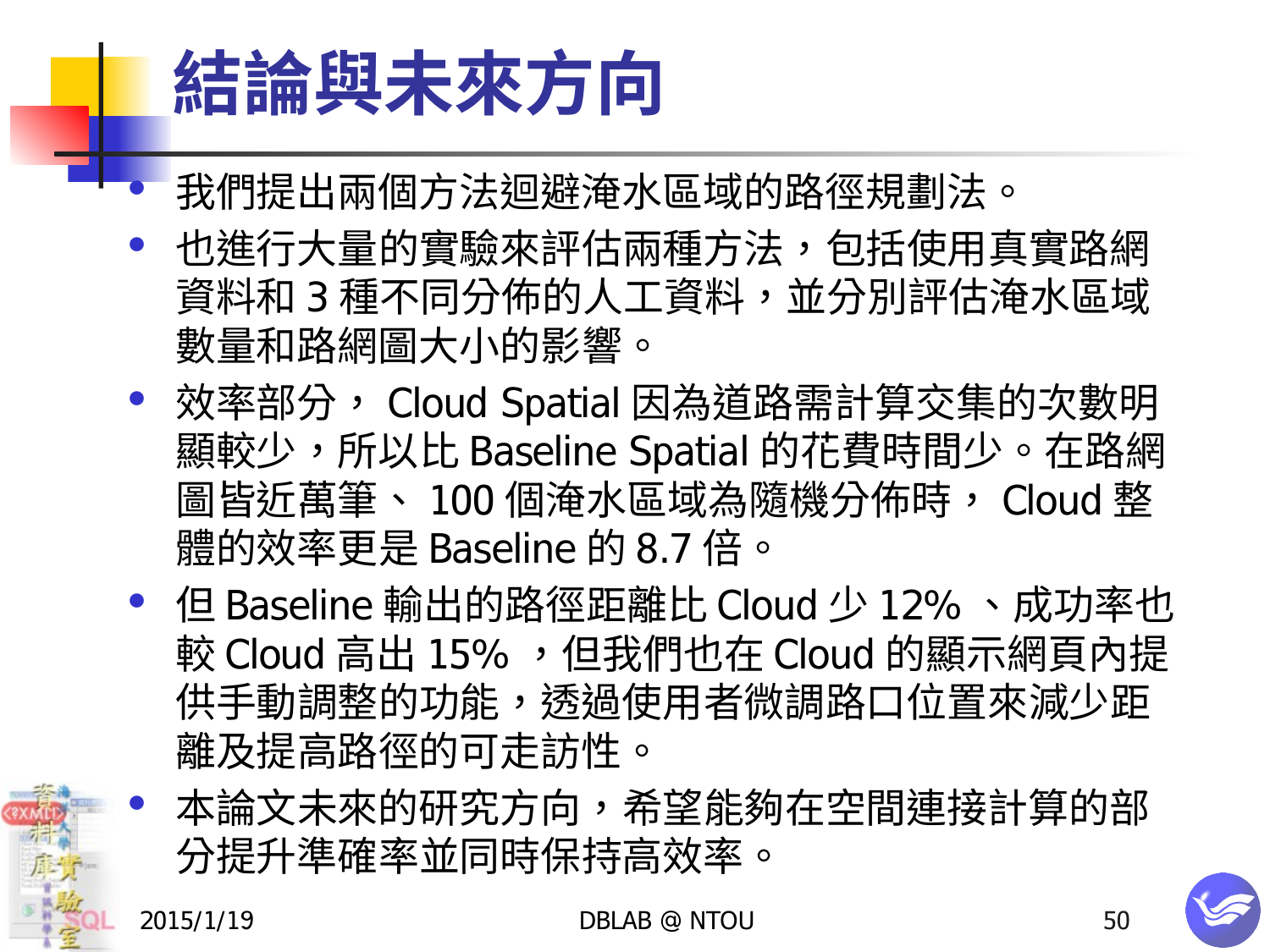

# 結論與未來方向
我們提出兩個方法迴避淹水區域的路徑規劃法。
也進行大量的實驗來評估兩種方法，包括使用真實路網資料和3種不同分佈的人工資料，並分別評估淹水區域數量和路網圖大小的影響。
效率部分，Cloud Spatial因為道路需計算交集的次數明顯較少，所以比Baseline Spatial的花費時間少。在路網圖皆近萬筆、100個淹水區域為隨機分佈時，Cloud整體的效率更是Baseline的8.7倍。
但Baseline輸出的路徑距離比Cloud少12%、成功率也較Cloud高出15%，但我們也在Cloud的顯示網頁內提供手動調整的功能，透過使用者微調路口位置來減少距離及提高路徑的可走訪性。
本論文未來的研究方向，希望能夠在空間連接計算的部分提升準確率並同時保持高效率。
2015/1/19
DBLAB @ NTOU
50